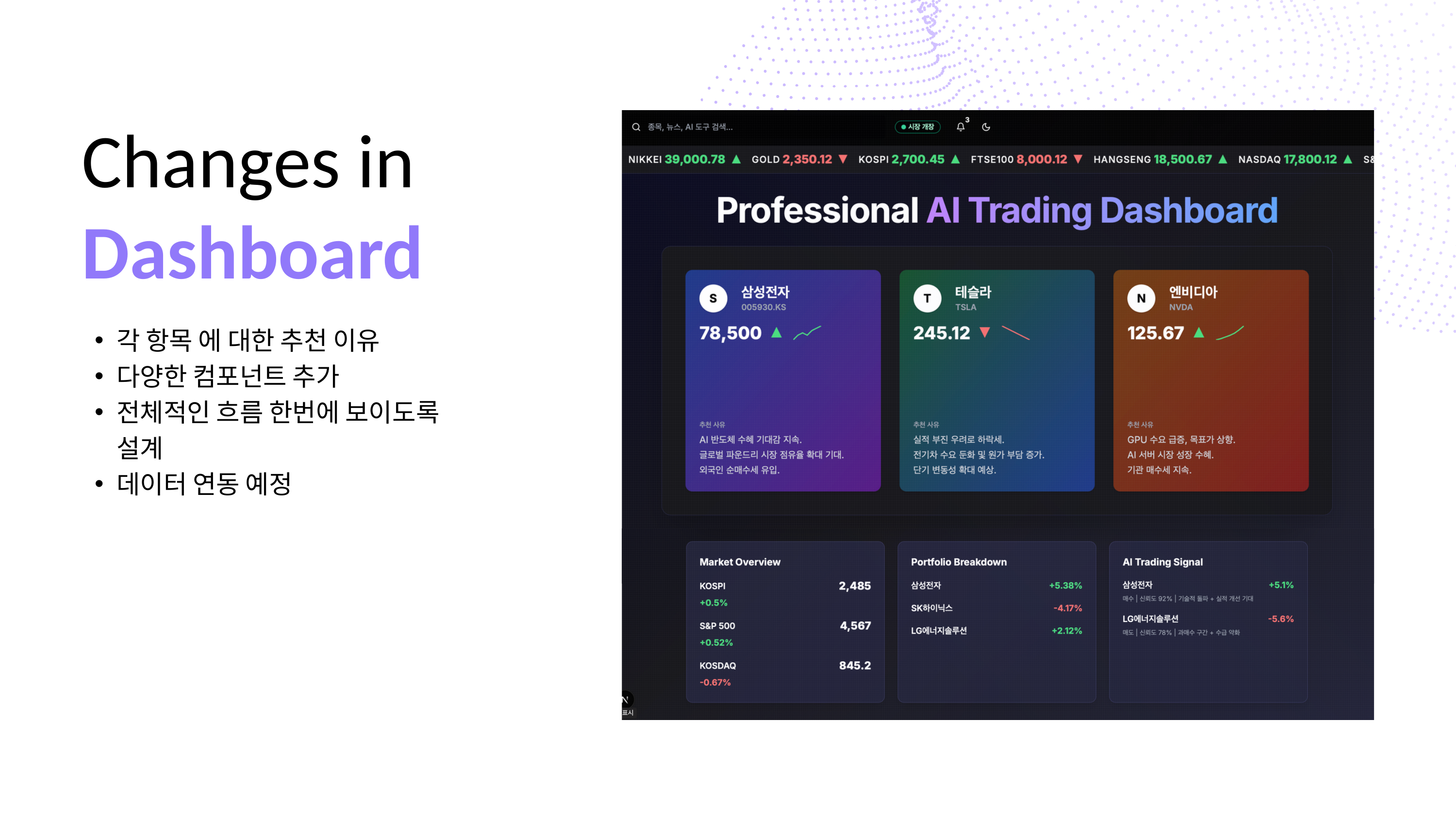

Changes in Dashboard
각 항목 에 대한 추천 이유
다양한 컴포넌트 추가
전체적인 흐름 한번에 보이도록 설계
데이터 연동 예정